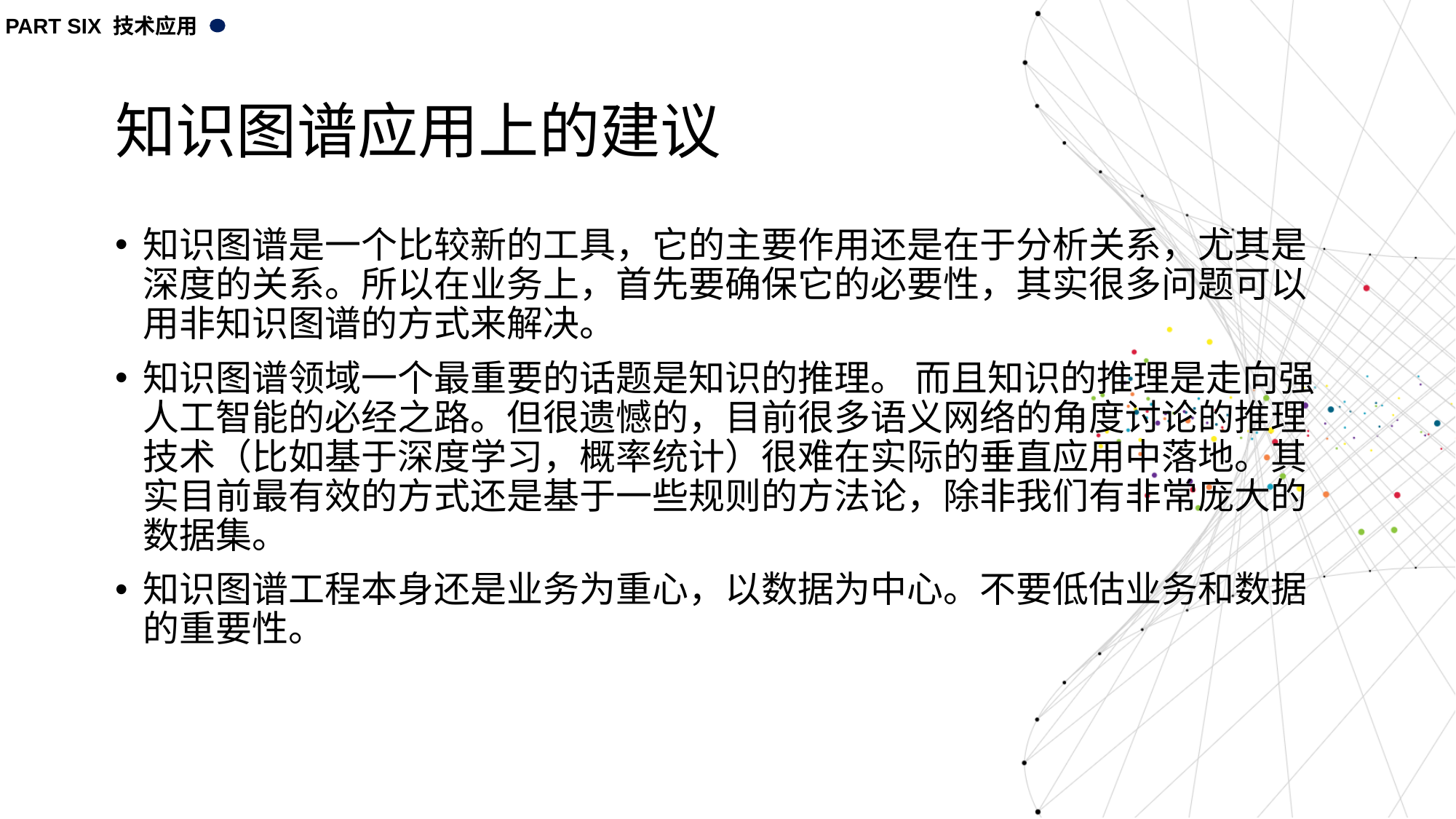

PART SIX 技术应用

知识图谱应用上的建议
知识图谱是一个比较新的工具，它的主要作用还是在于分析关系，尤其是深度的关系。所以在业务上，首先要确保它的必要性，其实很多问题可以用非知识图谱的方式来解决。
知识图谱领域一个最重要的话题是知识的推理。 而且知识的推理是走向强人工智能的必经之路。但很遗憾的，目前很多语义网络的角度讨论的推理技术（比如基于深度学习，概率统计）很难在实际的垂直应用中落地。其实目前最有效的方式还是基于一些规则的方法论，除非我们有非常庞大的数据集。
知识图谱工程本身还是业务为重心，以数据为中心。不要低估业务和数据的重要性。